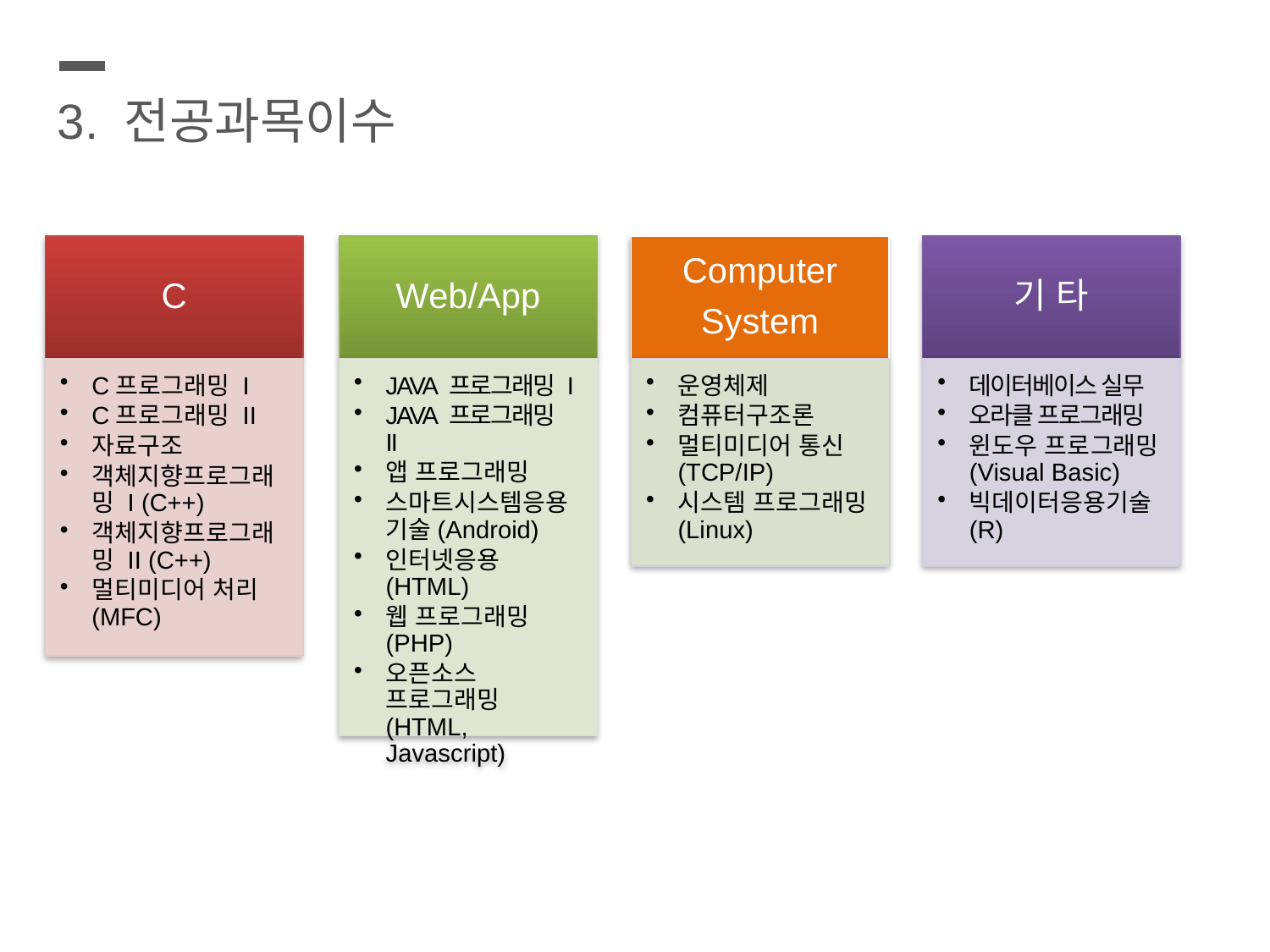

3. 전공과목이수
C
Web/App
Computer
System
기 타
C프로그래밍 I
C프로그래밍 II
자료구조
객체지향프로그래밍 I (C++)
객체지향프로그래밍 II (C++)
멀티미디어 처리(MFC)
JAVA 프로그래밍 I
JAVA 프로그래밍 II
앱 프로그래밍
스마트시스템응용기술(Android)
인터넷응용(HTML)
웹 프로그래밍(PHP)
오픈소스 프로그래밍(HTML, Javascript)
운영체제
컴퓨터구조론
멀티미디어 통신(TCP/IP)
시스템 프로그래밍(Linux)
데이터베이스 실무
오라클 프로그래밍
윈도우 프로그래밍(Visual Basic)
빅데이터응용기술(R)